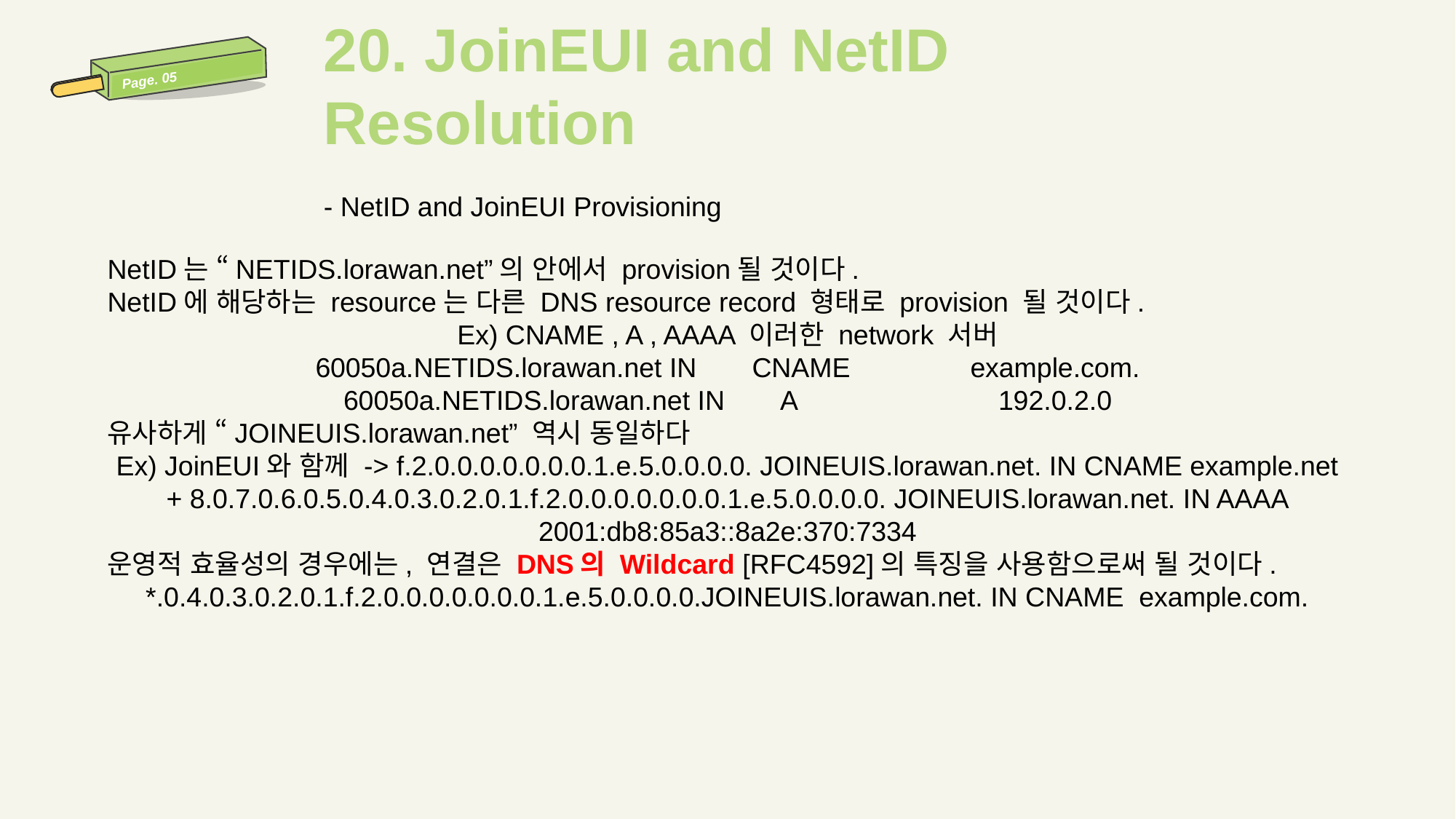

20. JoinEUI and NetID Resolution
- NetID and JoinEUI Provisioning

Page. 05
NetID는 “NETIDS.lorawan.net”의 안에서 provision될 것이다.
NetID에 해당하는 resource는 다른 DNS resource record 형태로 provision 될 것이다.
Ex) CNAME , A , AAAA 이러한 network 서버
60050a.NETIDS.lorawan.net IN	CNAME 		example.com.
60050a.NETIDS.lorawan.net IN 	A 		192.0.2.0
유사하게 “JOINEUIS.lorawan.net” 역시 동일하다
Ex) JoinEUI와 함께 -> f.2.0.0.0.0.0.0.0.1.e.5.0.0.0.0. JOINEUIS.lorawan.net. IN CNAME example.net
+ 8.0.7.0.6.0.5.0.4.0.3.0.2.0.1.f.2.0.0.0.0.0.0.0.1.e.5.0.0.0.0. JOINEUIS.lorawan.net. IN AAAA 2001:db8:85a3::8a2e:370:7334
운영적 효율성의 경우에는, 연결은 DNS의 Wildcard [RFC4592]의 특징을 사용함으로써 될 것이다.
*.0.4.0.3.0.2.0.1.f.2.0.0.0.0.0.0.0.1.e.5.0.0.0.0.JOINEUIS.lorawan.net. IN CNAME  example.com.